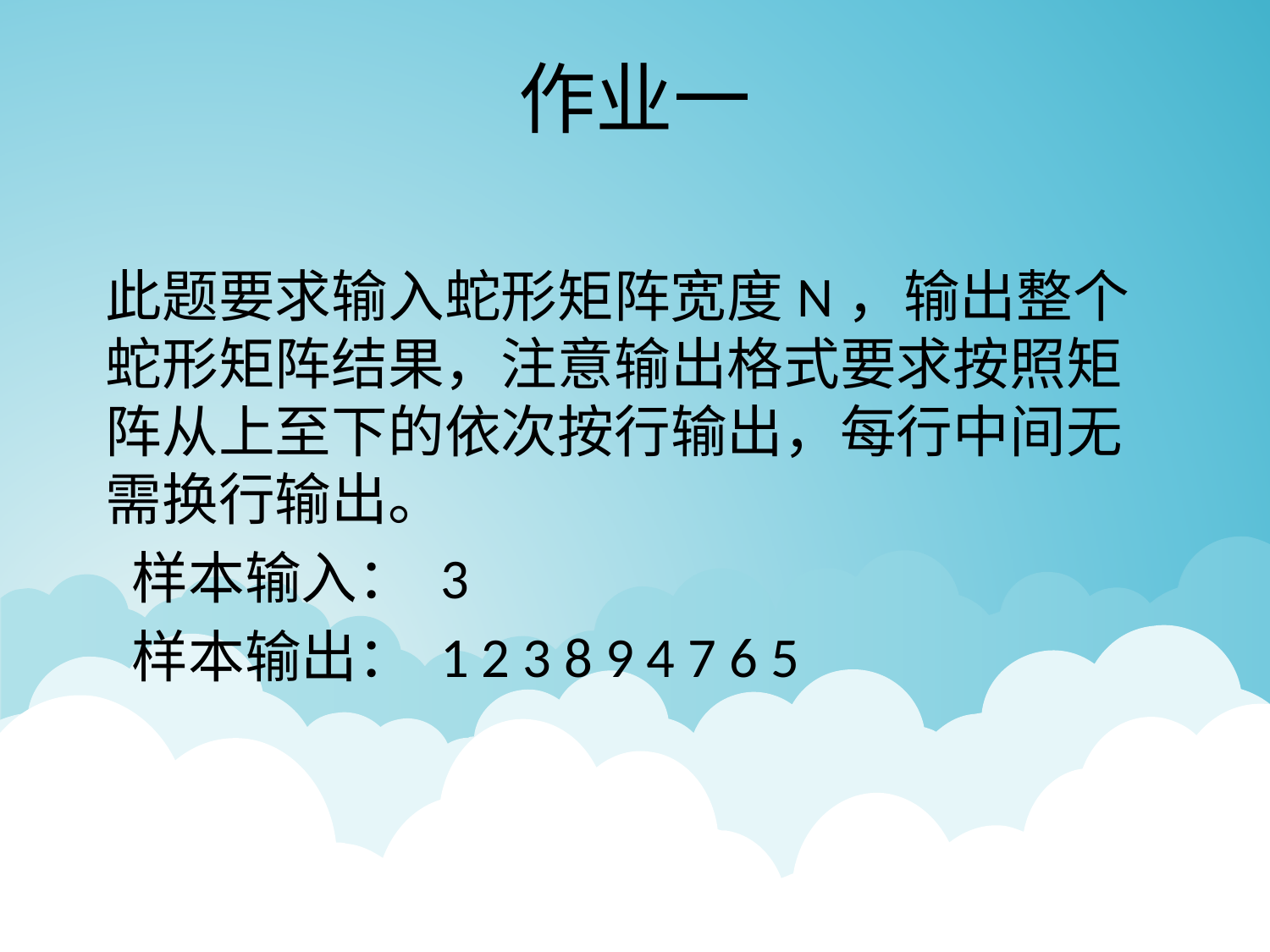

# 作业一
此题要求输入蛇形矩阵宽度N，输出整个蛇形矩阵结果，注意输出格式要求按照矩阵从上至下的依次按行输出，每行中间无需换行输出。
 样本输入： 3
 样本输出： 1 2 3 8 9 4 7 6 5